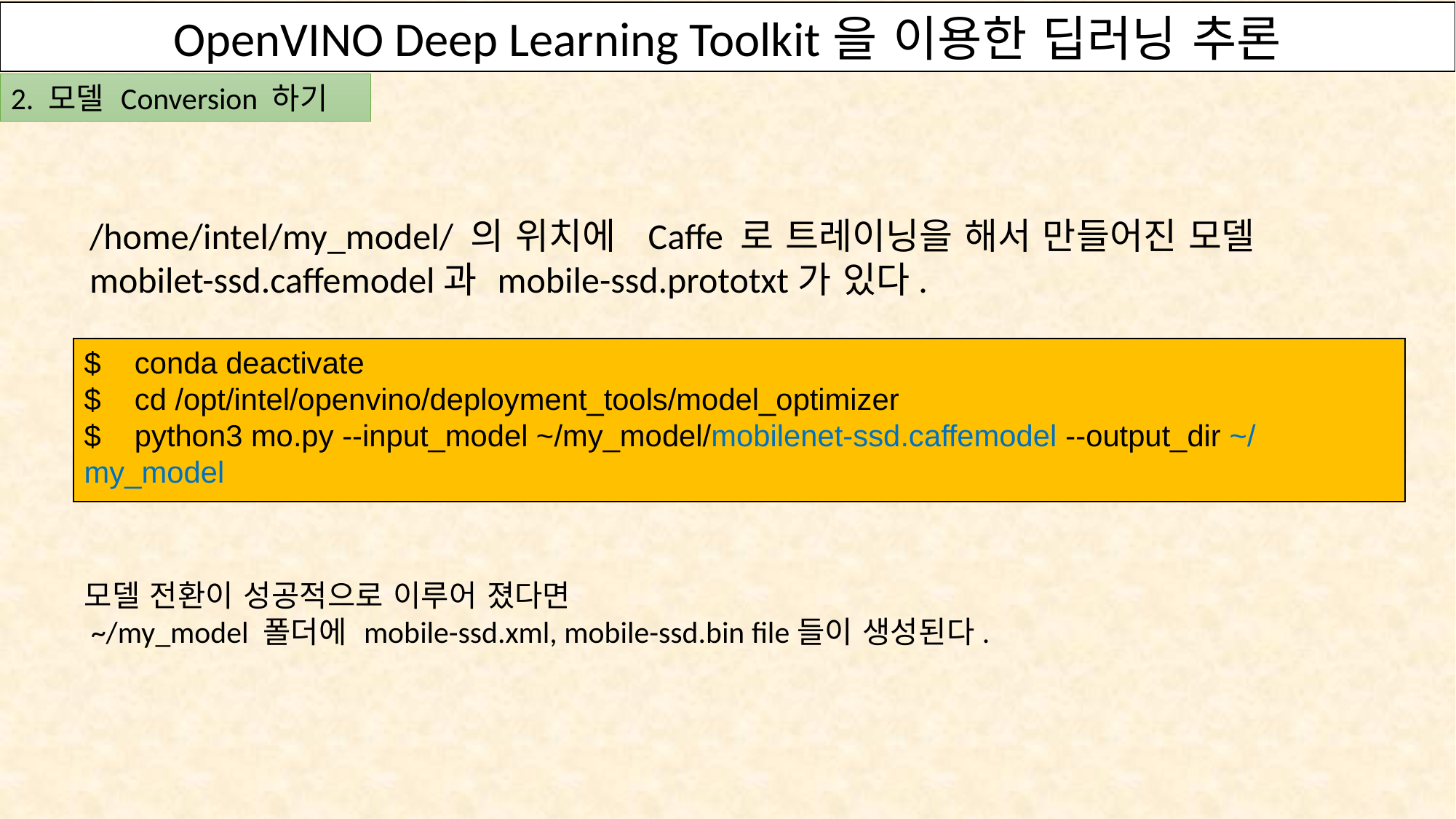

OpenVINO Deep Learning Toolkit을 이용한 딥러닝 추론
2. 모델 Conversion 하기
/home/intel/my_model/ 의 위치에  Caffe 로 트레이닝을 해서 만들어진 모델 mobilet-ssd.caffemodel과 mobile-ssd.prototxt가 있다.
$    conda deactivate
$    cd /opt/intel/openvino/deployment_tools/model_optimizer
$    python3 mo.py --input_model ~/my_model/mobilenet-ssd.caffemodel --output_dir ~/my_model
모델 전환이 성공적으로 이루어 졌다면
 ~/my_model 폴더에 mobile-ssd.xml, mobile-ssd.bin file들이 생성된다.